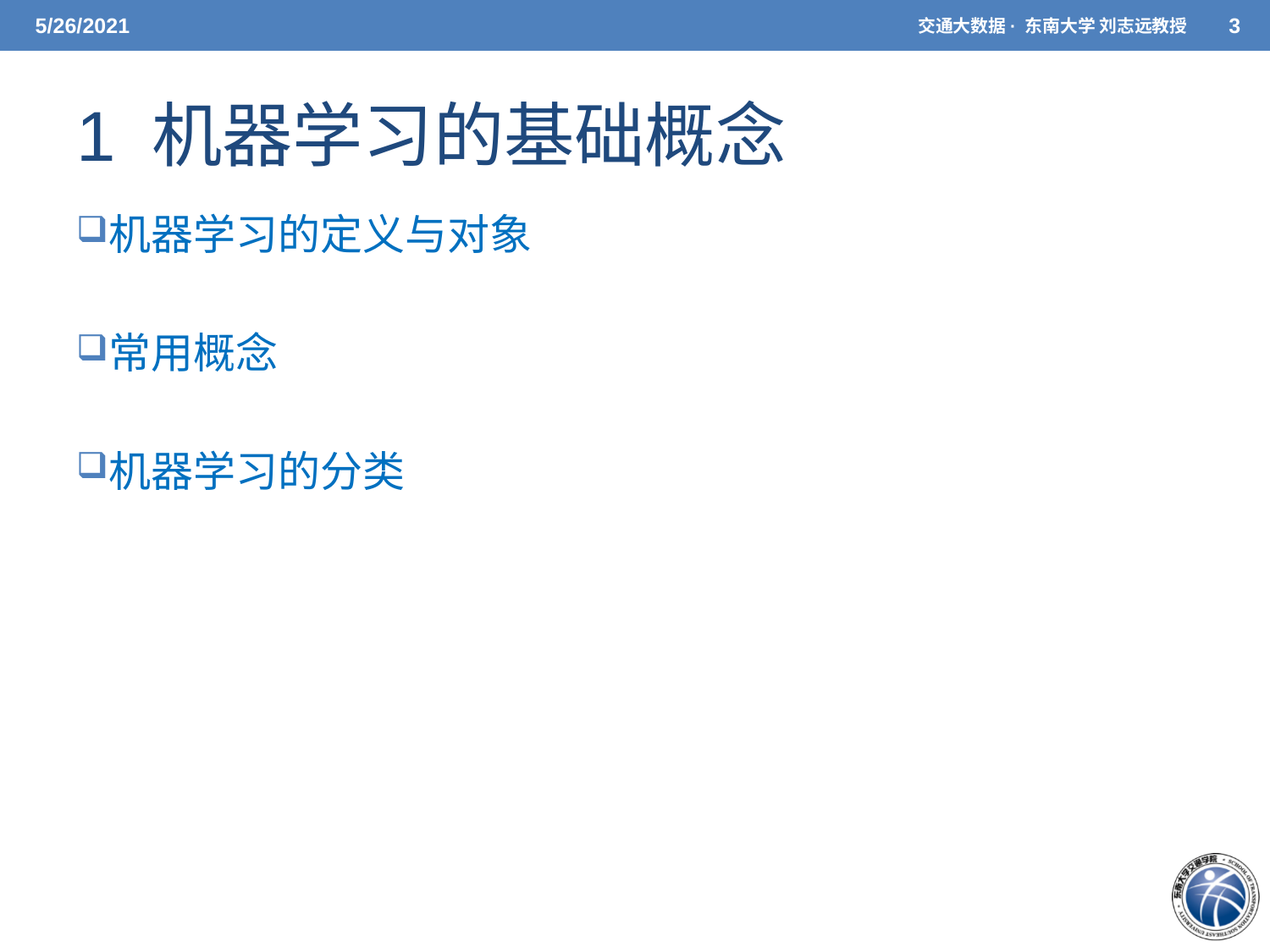

5/26/2021
交通大数据· 东南大学 刘志远教授
3
# 1 机器学习的基础概念
机器学习的定义与对象

常用概念

机器学习的分类